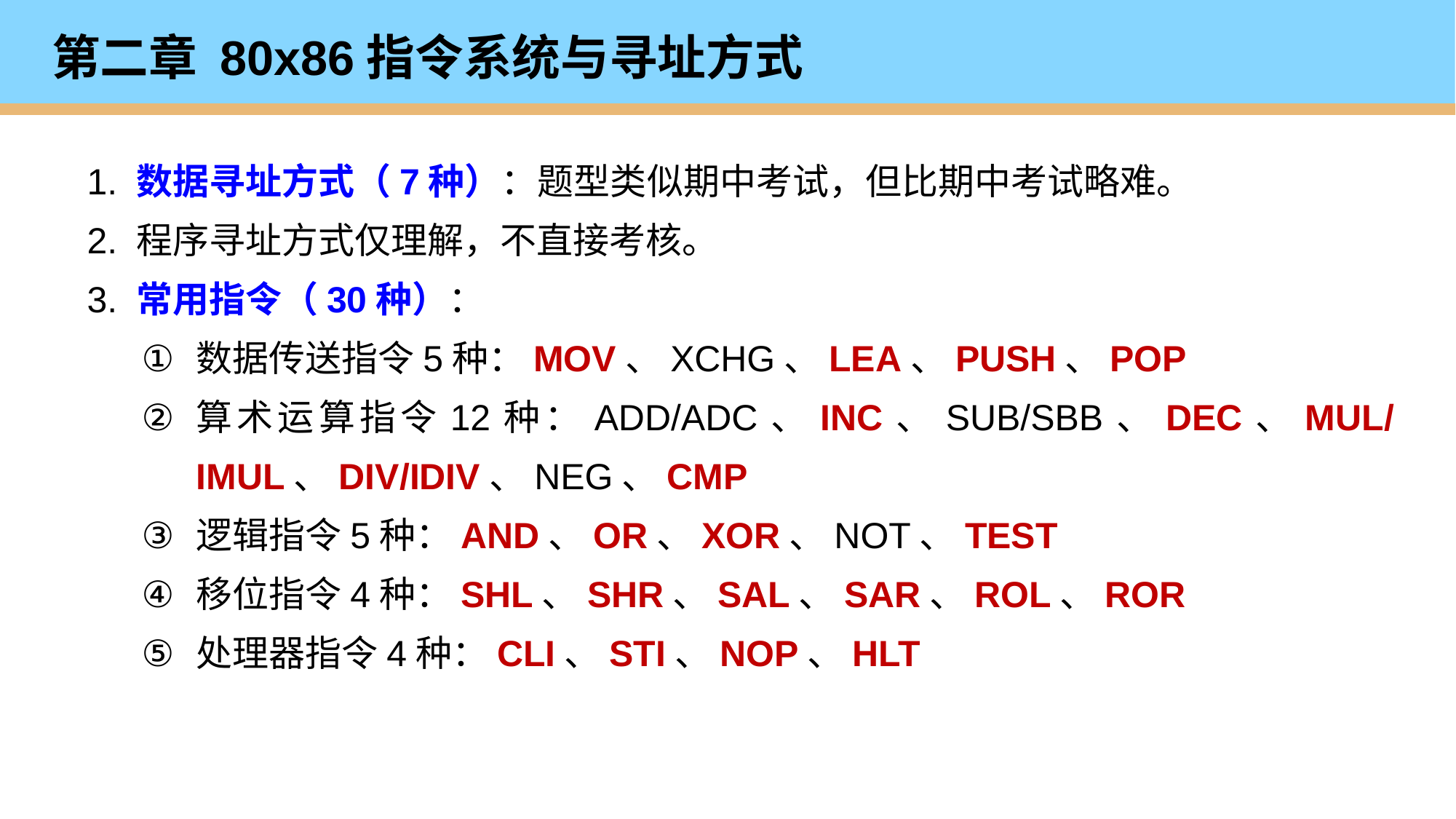

# 第二章 80x86指令系统与寻址方式
1. 数据寻址方式（7种）：题型类似期中考试，但比期中考试略难。
2. 程序寻址方式仅理解，不直接考核。
3. 常用指令（30种）：
数据传送指令5种：MOV、XCHG、LEA、PUSH、POP
算术运算指令12种：ADD/ADC、INC、SUB/SBB、DEC、MUL/IMUL、DIV/IDIV、NEG、CMP
逻辑指令5种：AND、OR、XOR、NOT、TEST
移位指令4种：SHL、SHR、SAL、SAR、ROL、ROR
处理器指令4种：CLI、STI、NOP、HLT
4